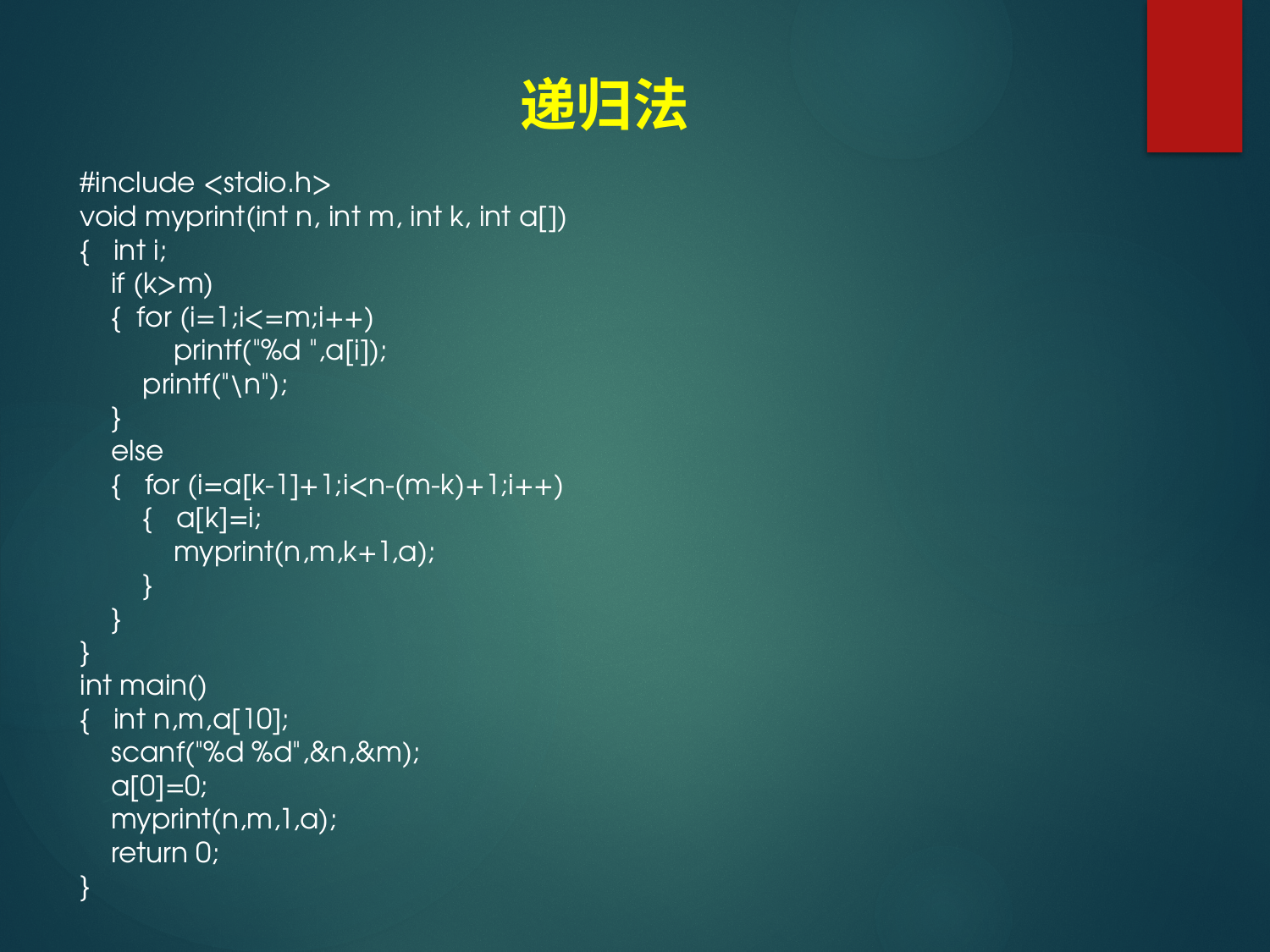

# 递归法
#include <stdio.h>
void myprint(int n, int m, int k, int a[])
{   int i;
    if (k>m)
    {  for (i=1;i<=m;i++)
            printf("%d ",a[i]);
        printf("\n");
    }
    else
    {   for (i=a[k-1]+1;i<n-(m-k)+1;i++)
        {   a[k]=i;
            myprint(n,m,k+1,a);
        }
    }
}
int main()
{   int n,m,a[10];
    scanf("%d %d",&n,&m);
    a[0]=0;
    myprint(n,m,1,a);
    return 0;
}